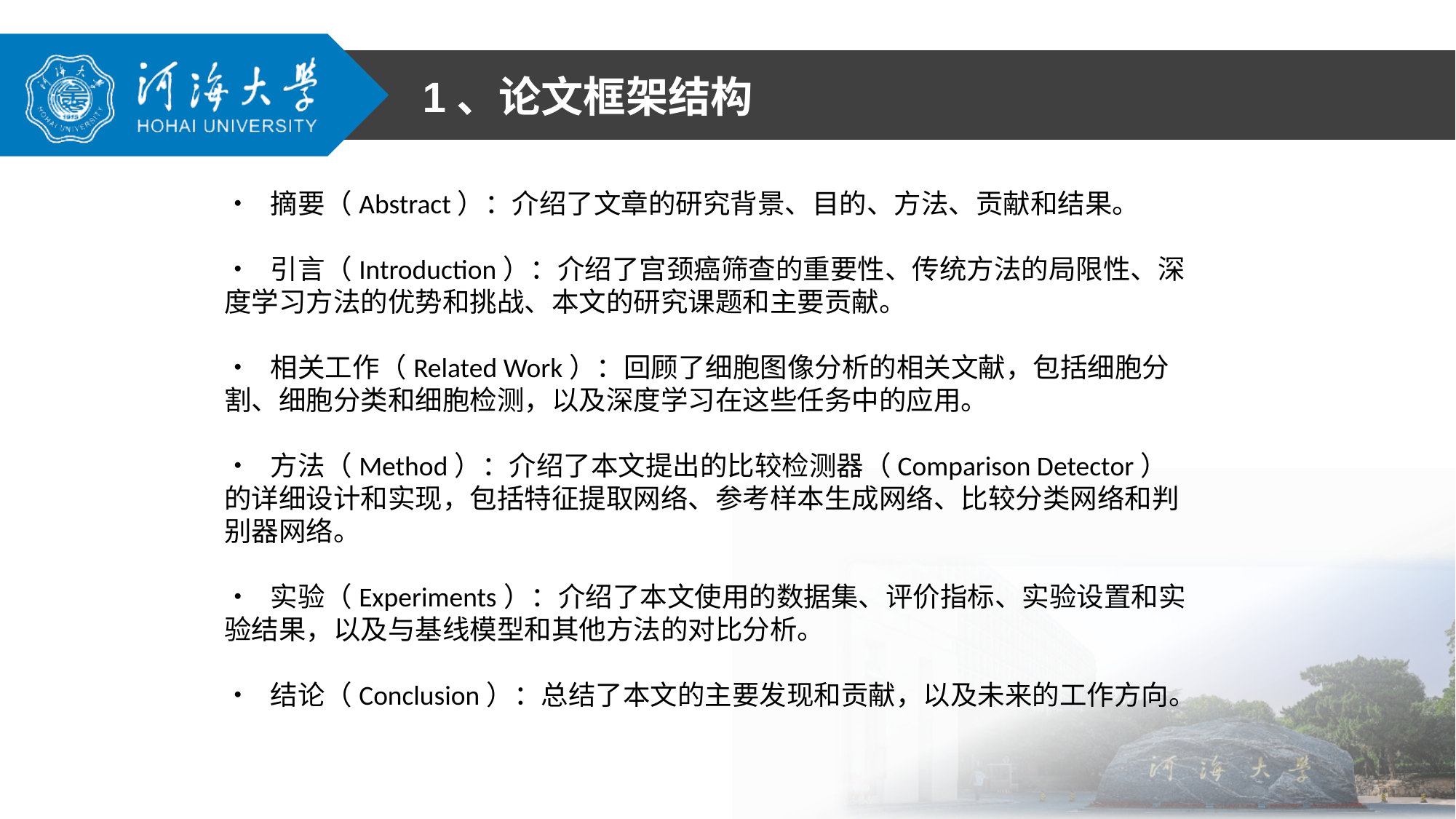

1、论文框架结构
•  摘要（Abstract）：介绍了文章的研究背景、目的、方法、贡献和结果。

•  引言（Introduction）：介绍了宫颈癌筛查的重要性、传统方法的局限性、深度学习方法的优势和挑战、本文的研究课题和主要贡献。

•  相关工作（Related Work）：回顾了细胞图像分析的相关文献，包括细胞分割、细胞分类和细胞检测，以及深度学习在这些任务中的应用。

•  方法（Method）：介绍了本文提出的比较检测器（Comparison Detector）的详细设计和实现，包括特征提取网络、参考样本生成网络、比较分类网络和判别器网络。

•  实验（Experiments）：介绍了本文使用的数据集、评价指标、实验设置和实验结果，以及与基线模型和其他方法的对比分析。

•  结论（Conclusion）：总结了本文的主要发现和贡献，以及未来的工作方向。